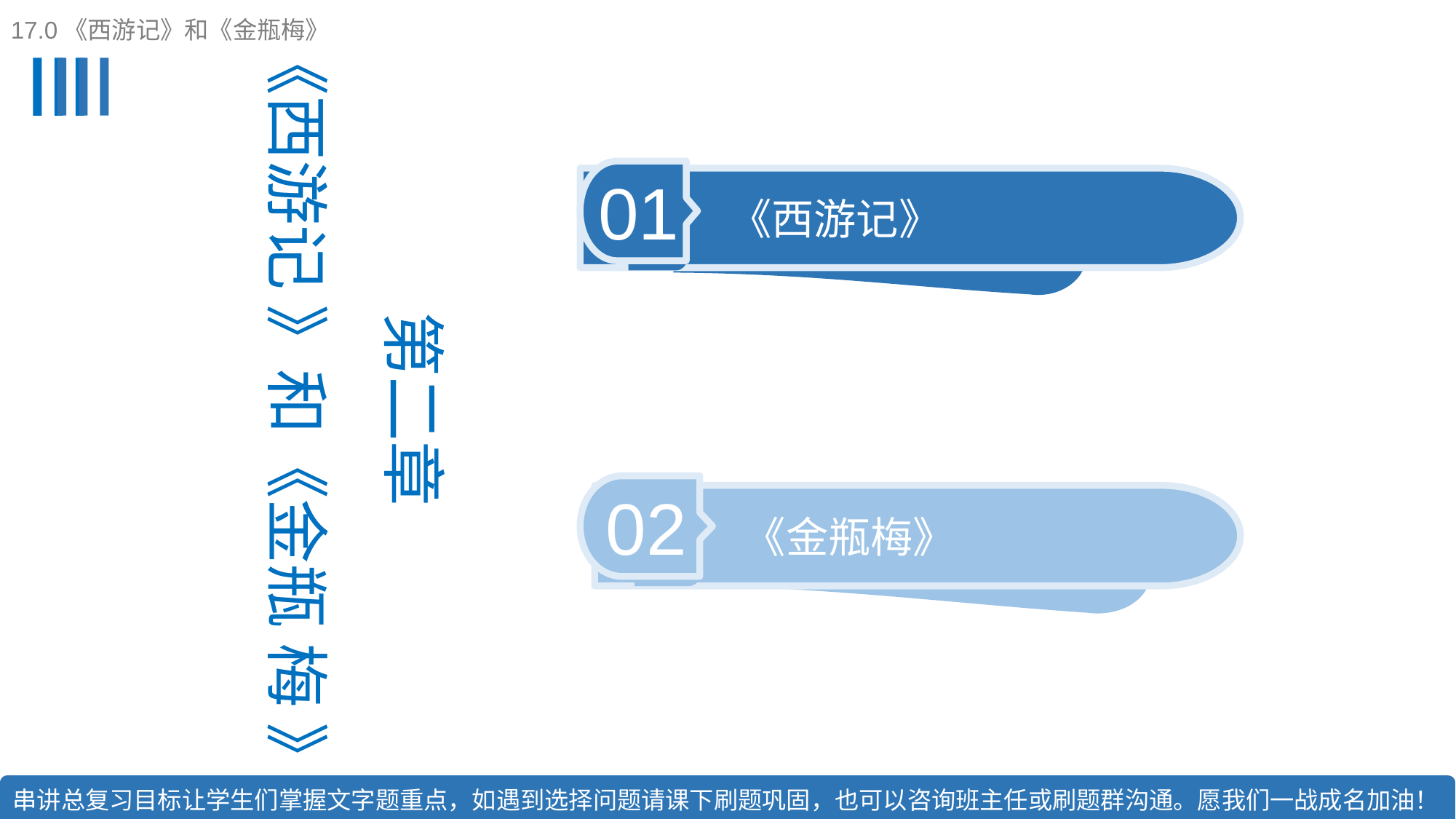

17.0《西游记》和《金瓶梅》
第二章
《西游记 》和《金瓶 梅 》
01
《西游记》

02
《金瓶梅》